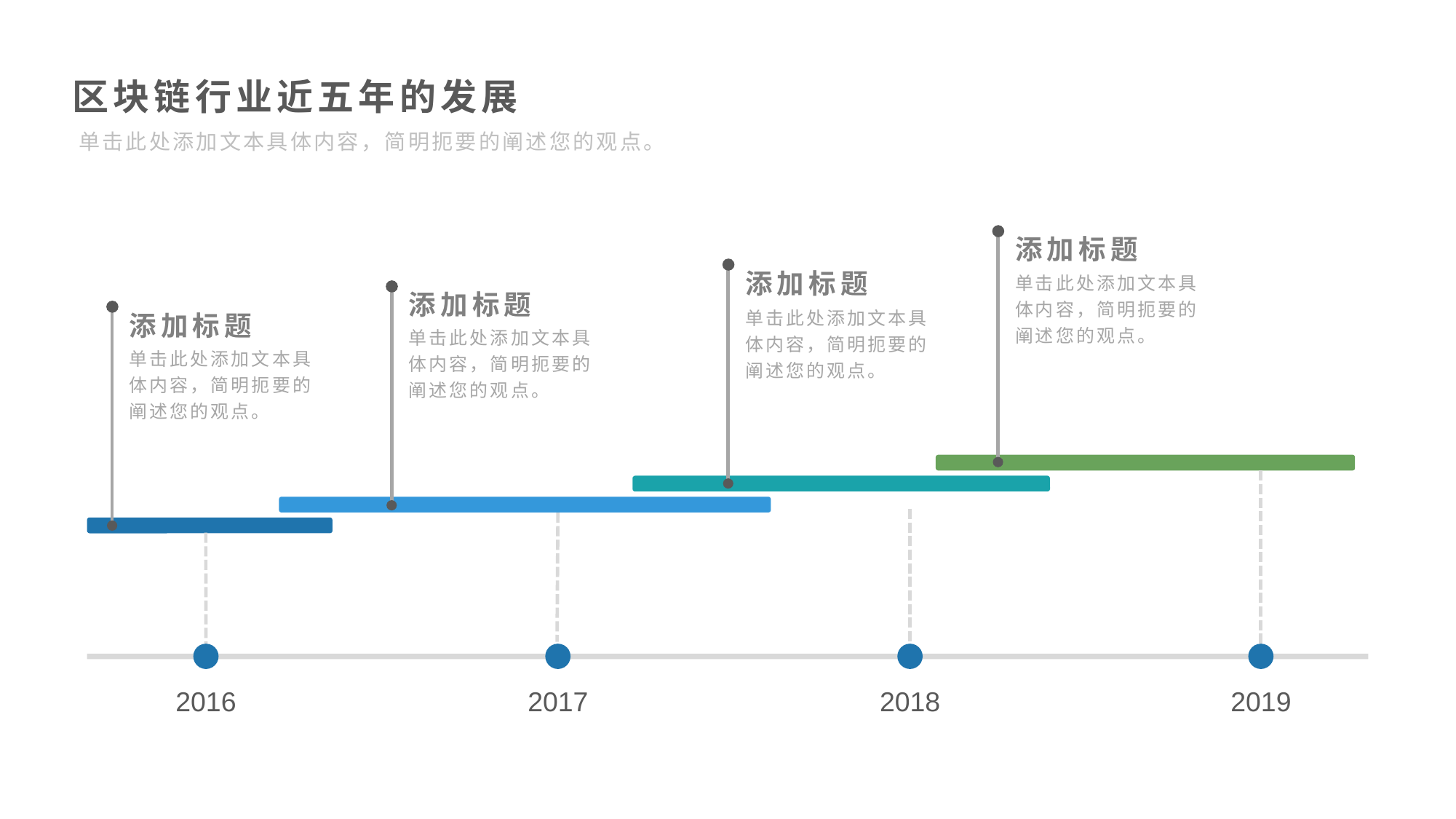

区块链行业近五年的发展
单击此处添加文本具体内容，简明扼要的阐述您的观点。
添加标题

添加标题

单击此处添加文本具体内容，简明扼要的阐述您的观点。
添加标题

添加标题

单击此处添加文本具体内容，简明扼要的阐述您的观点。
单击此处添加文本具体内容，简明扼要的阐述您的观点。
单击此处添加文本具体内容，简明扼要的阐述您的观点。

2016
2017
2018
2019